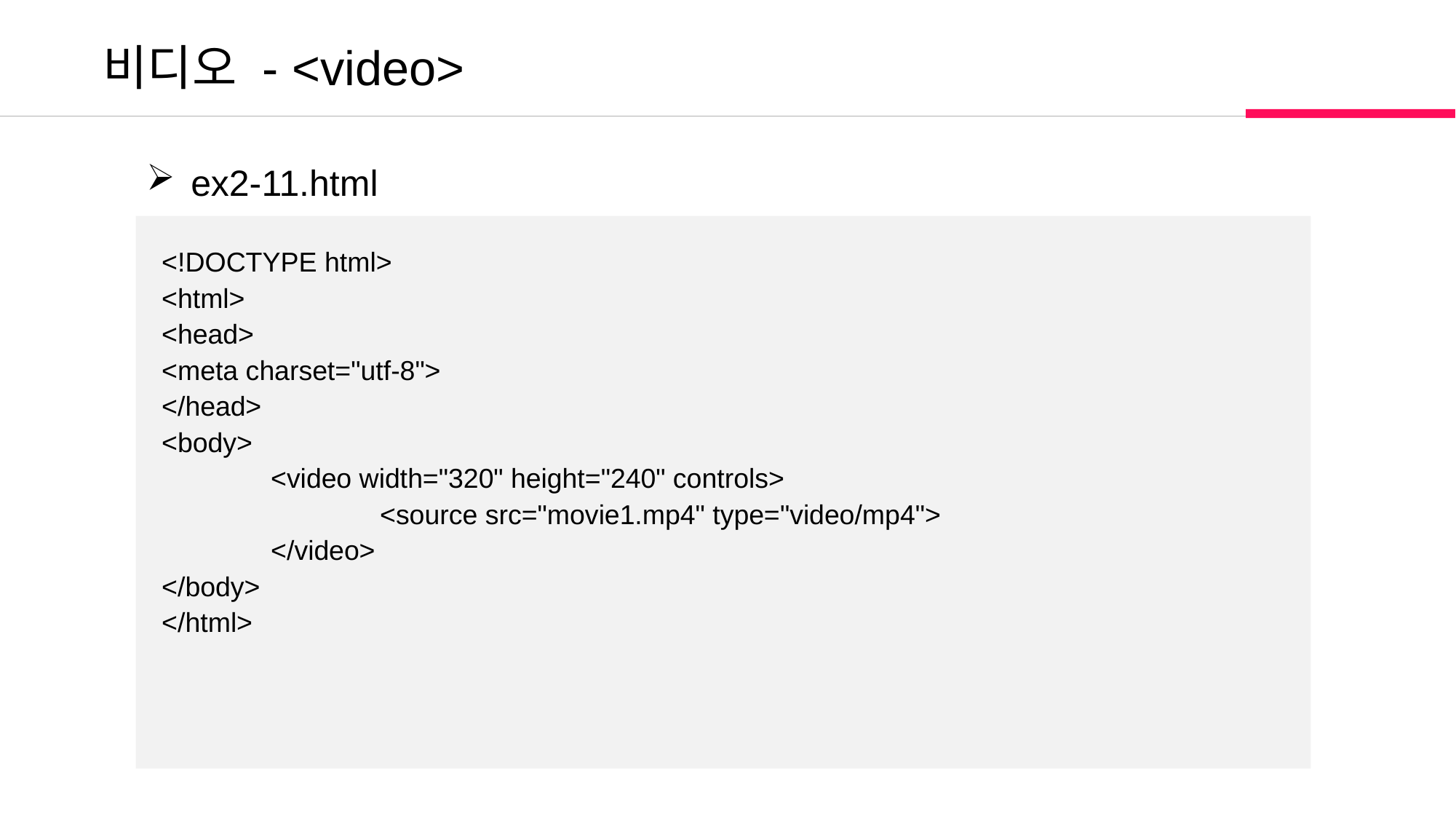

비디오 - <video>

 ex2-11.html
<!DOCTYPE html>
<html>
<head>
<meta charset="utf-8">
</head>
<body>
	<video width="320" height="240" controls>
		<source src="movie1.mp4" type="video/mp4">
	</video>
</body>
</html>